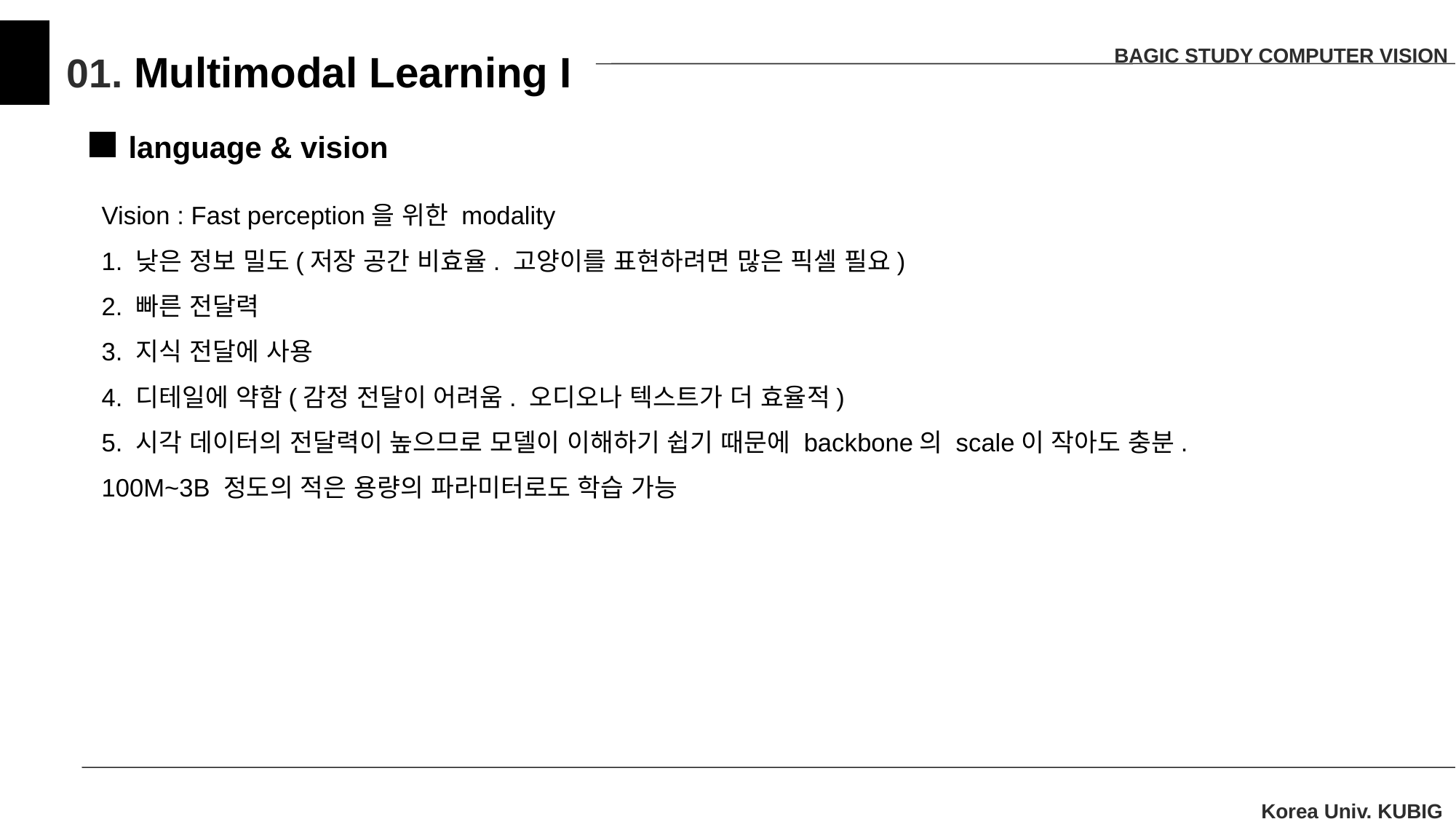

BAGIC STUDY COMPUTER VISION
01. Multimodal Learning I

language & vision

Vision : Fast perception을 위한 modality
1. 낮은 정보 밀도(저장 공간 비효율. 고양이를 표현하려면 많은 픽셀 필요)
2. 빠른 전달력
3. 지식 전달에 사용
4. 디테일에 약함(감정 전달이 어려움. 오디오나 텍스트가 더 효율적)
5. 시각 데이터의 전달력이 높으므로 모델이 이해하기 쉽기 때문에 backbone의 scale이 작아도 충분. 100M~3B 정도의 적은 용량의 파라미터로도 학습 가능

Korea Univ. KUBIG